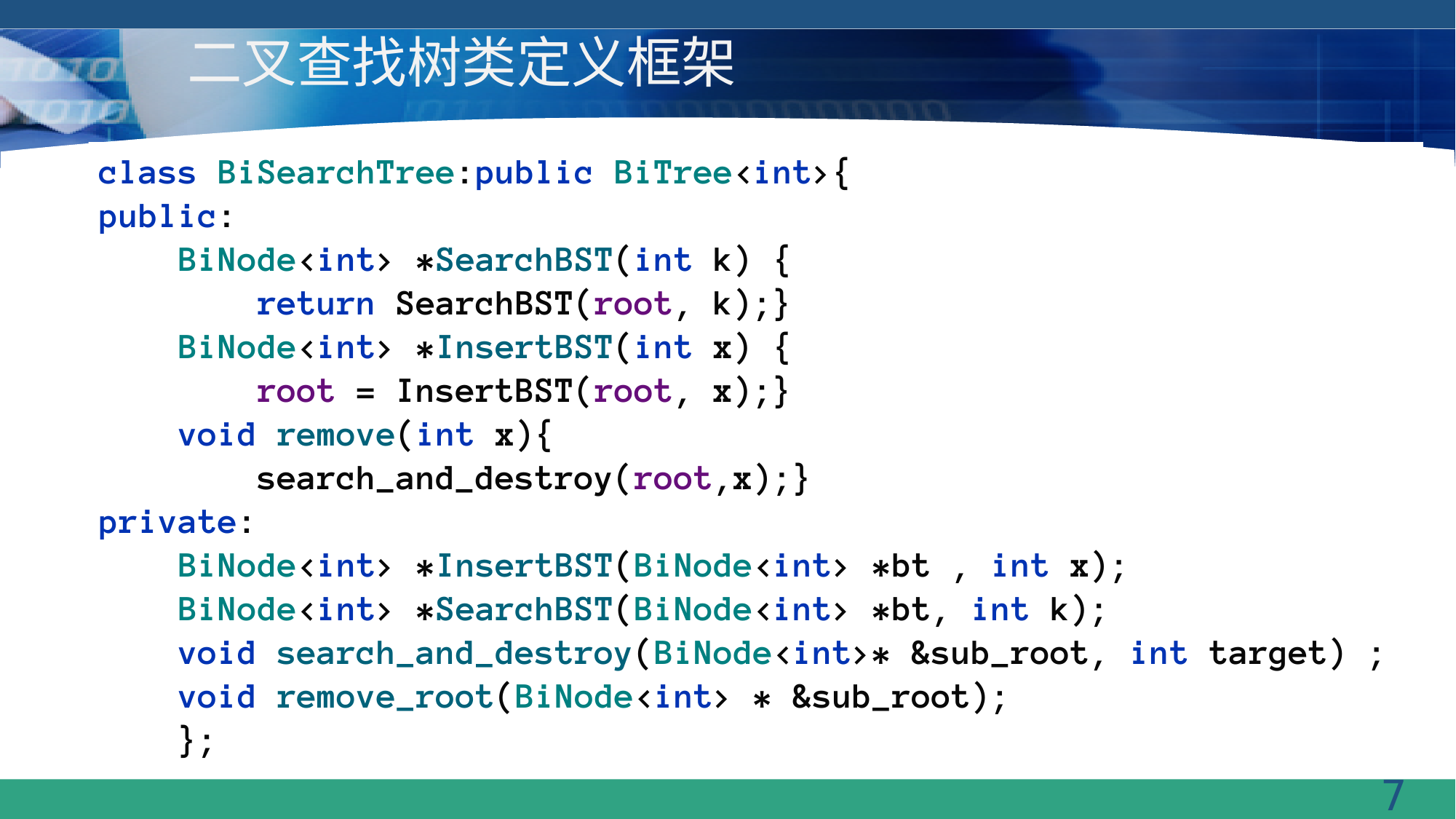

# 二叉查找树类定义框架
class BiSearchTree:public BiTree<int>{
public:
    BiNode<int> *SearchBST(int k) {
        return SearchBST(root, k);}
    BiNode<int> *InsertBST(int x) {
        root = InsertBST(root, x);}
    void remove(int x){
        search_and_destroy(root,x);}
private:
    BiNode<int> *InsertBST(BiNode<int> *bt , int x);
    BiNode<int> *SearchBST(BiNode<int> *bt, int k);
    void search_and_destroy(BiNode<int>* &sub_root, int target) ;
    void remove_root(BiNode<int> * &sub_root);
    };